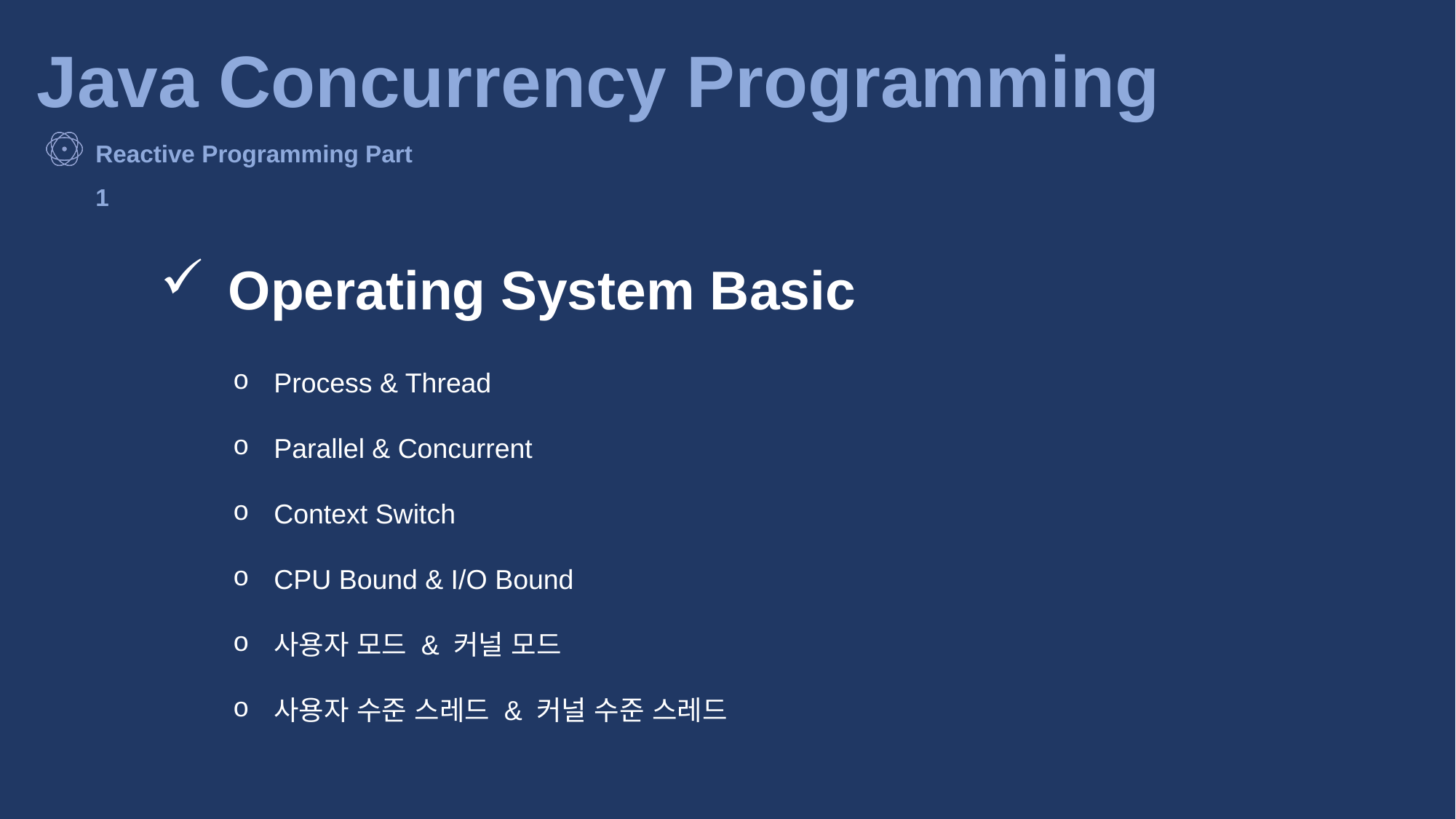

Operating System Basic
Process & Thread
Parallel & Concurrent
Context Switch
CPU Bound & I/O Bound
사용자 모드 & 커널 모드
사용자 수준 스레드 & 커널 수준 스레드